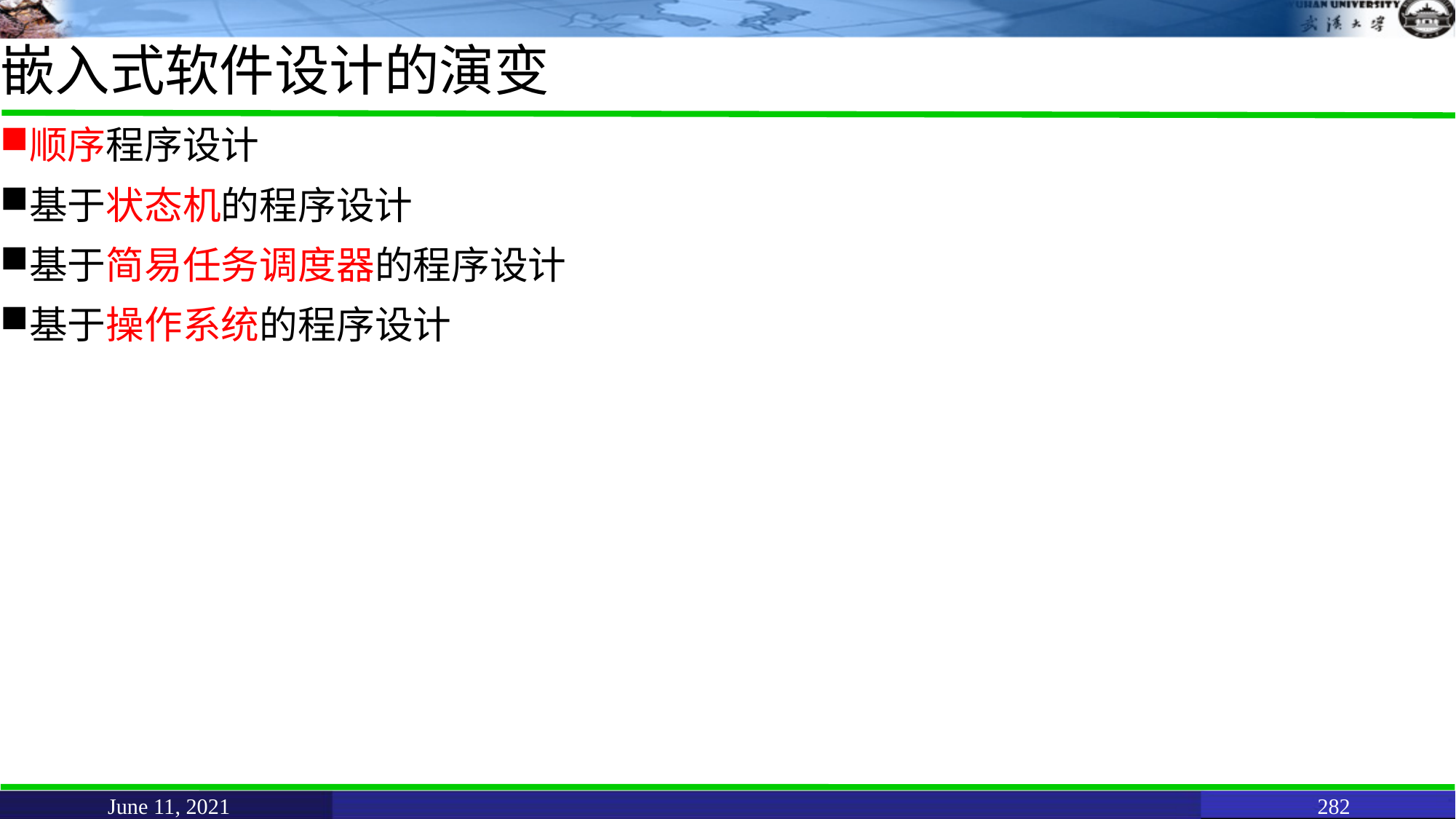

# 嵌入式软件设计的演变
顺序程序设计
基于状态机的程序设计
基于简易任务调度器的程序设计
基于操作系统的程序设计
June 11, 2021

282